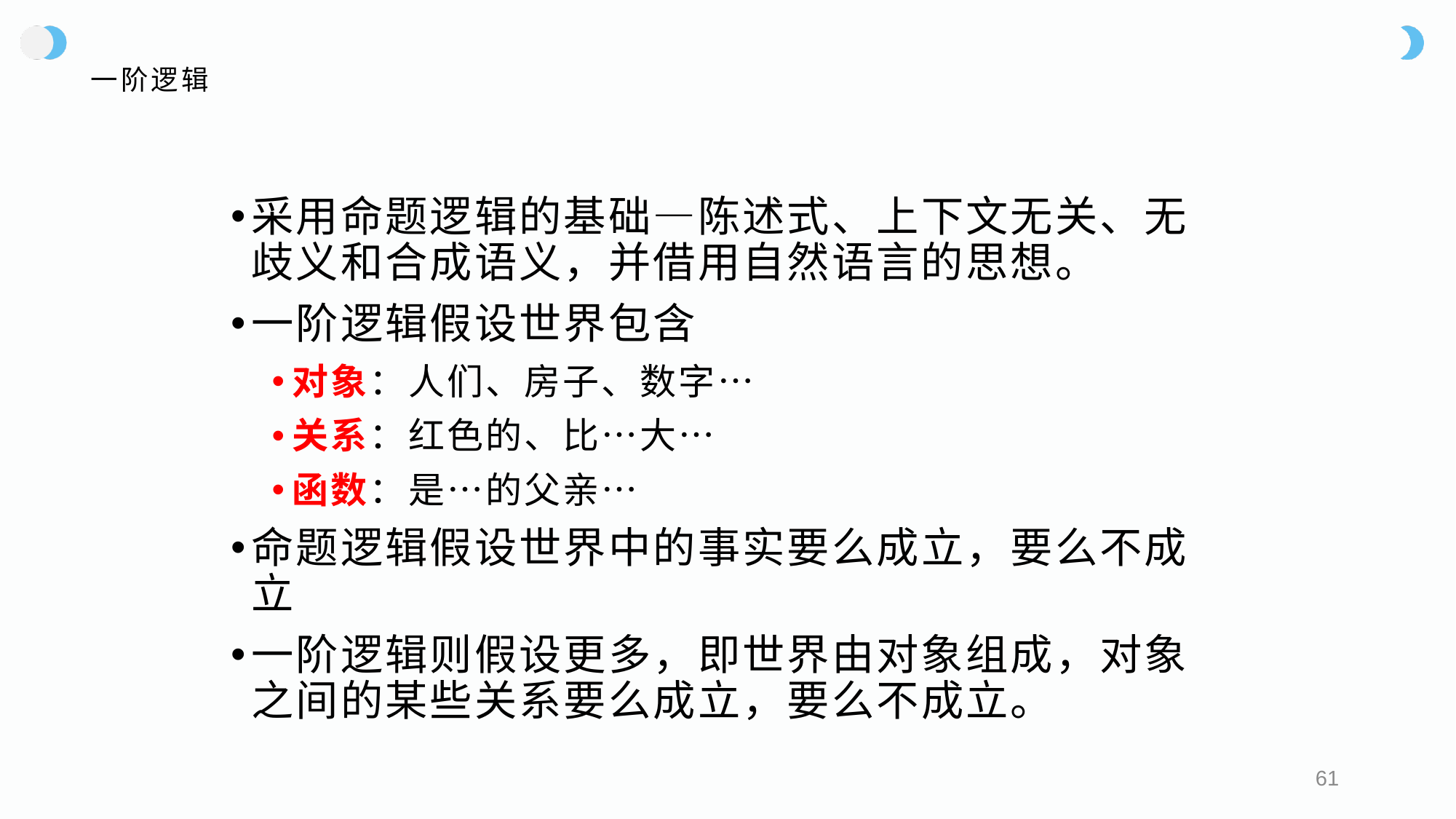

# 一阶逻辑
采用命题逻辑的基础—陈述式、上下文无关、无歧义和合成语义，并借用自然语言的思想。
一阶逻辑假设世界包含
对象：人们、房子、数字…
关系：红色的、比…大…
函数：是…的父亲…
命题逻辑假设世界中的事实要么成立，要么不成立
一阶逻辑则假设更多，即世界由对象组成，对象之间的某些关系要么成立，要么不成立。
61